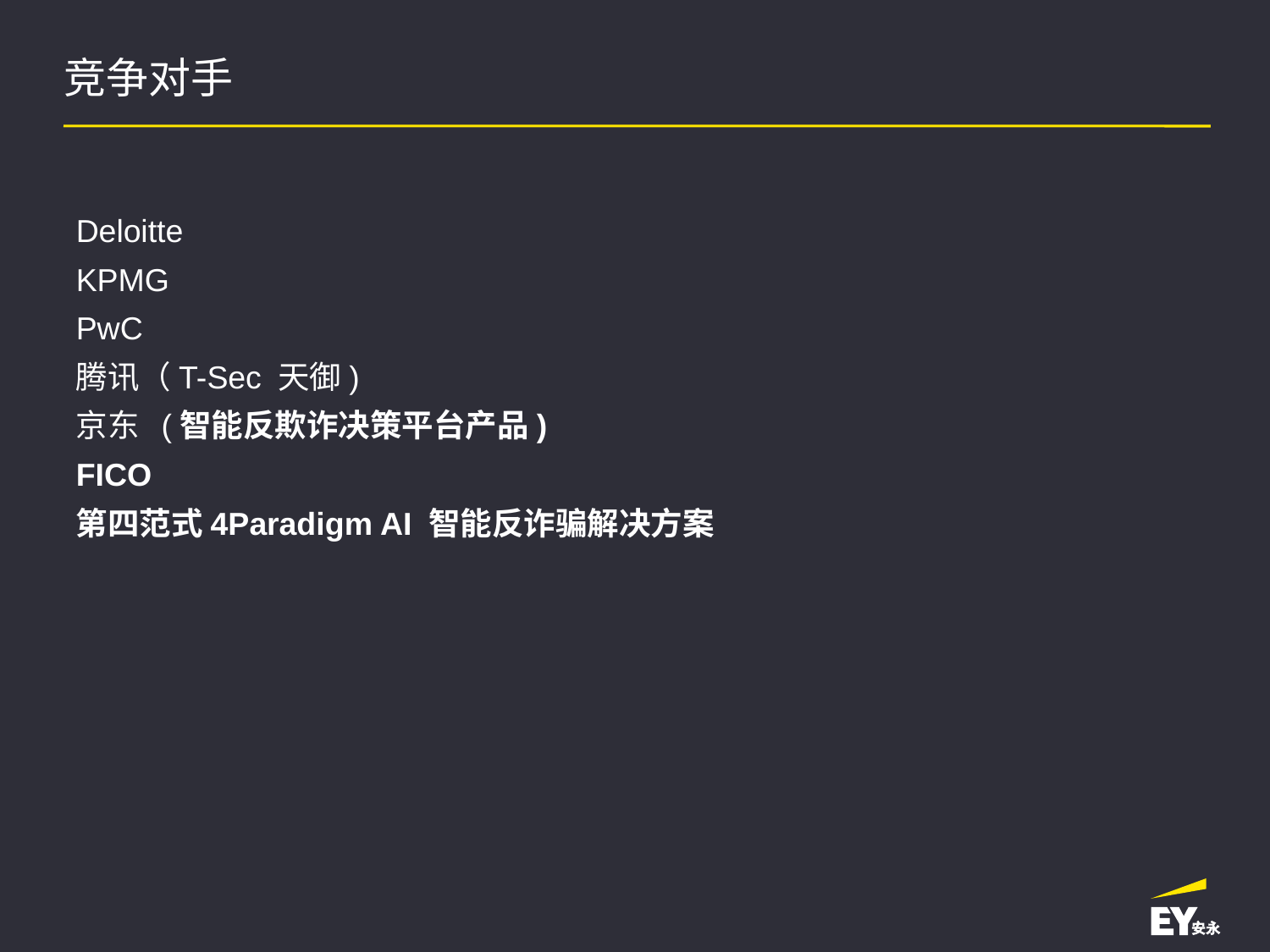

# 竞争对手
Deloitte
KPMG
PwC
腾讯（T-Sec 天御)
京东  (智能反欺诈决策平台产品)
FICO
第四范式4Paradigm AI 智能反诈骗解决方案